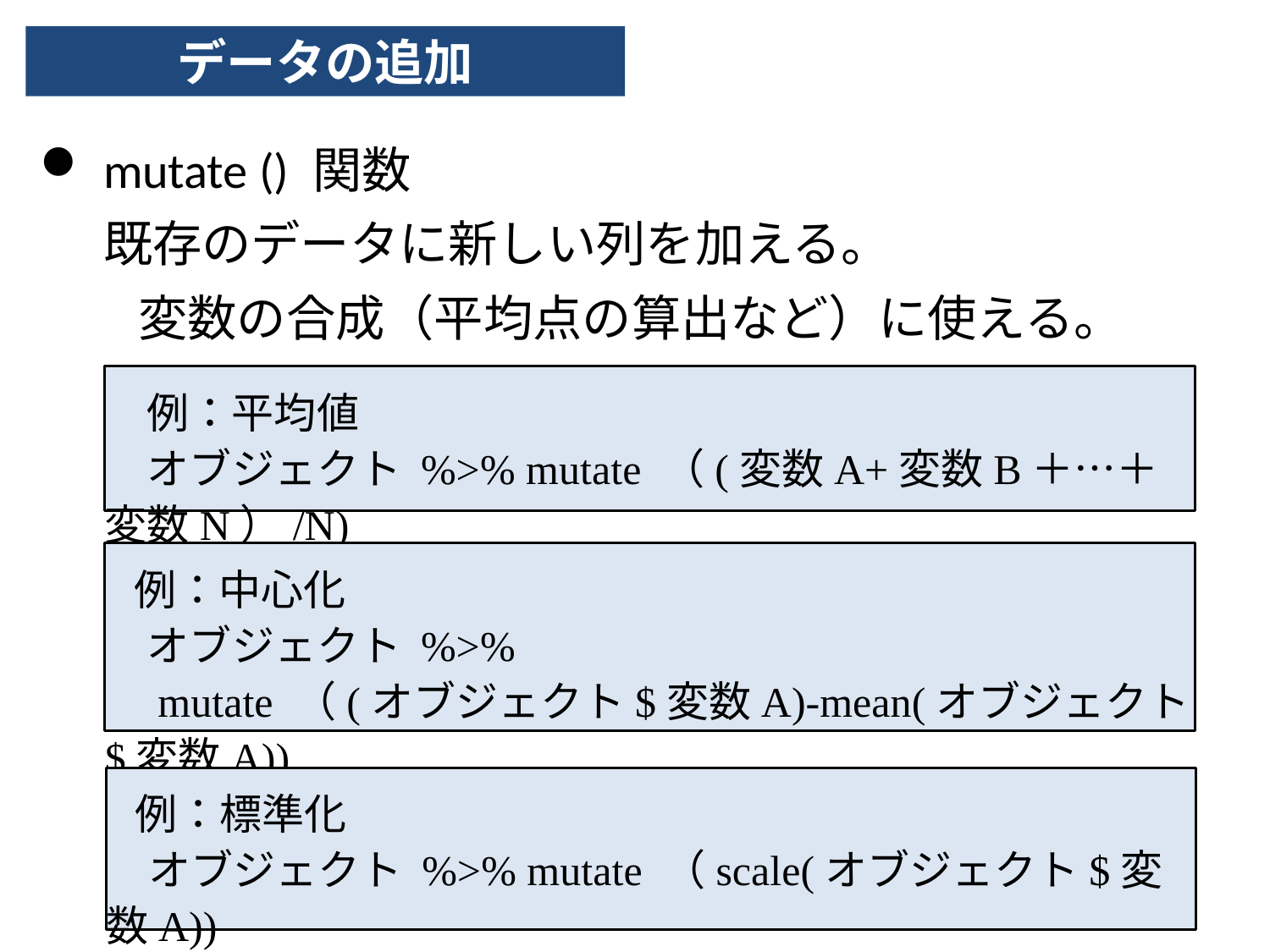

データの追加
mutate () 関数
既存のデータに新しい列を加える。
　　変数の合成（平均点の算出など）に使える。

　例：平均値
　オブジェクト %>% mutate （(変数A+変数B＋…＋変数N）/N)
  例：中心化
　オブジェクト %>%
     mutate （(オブジェクト$変数A)-mean(オブジェクト$変数A))
  例：標準化
　オブジェクト %>% mutate （scale(オブジェクト$変数A))